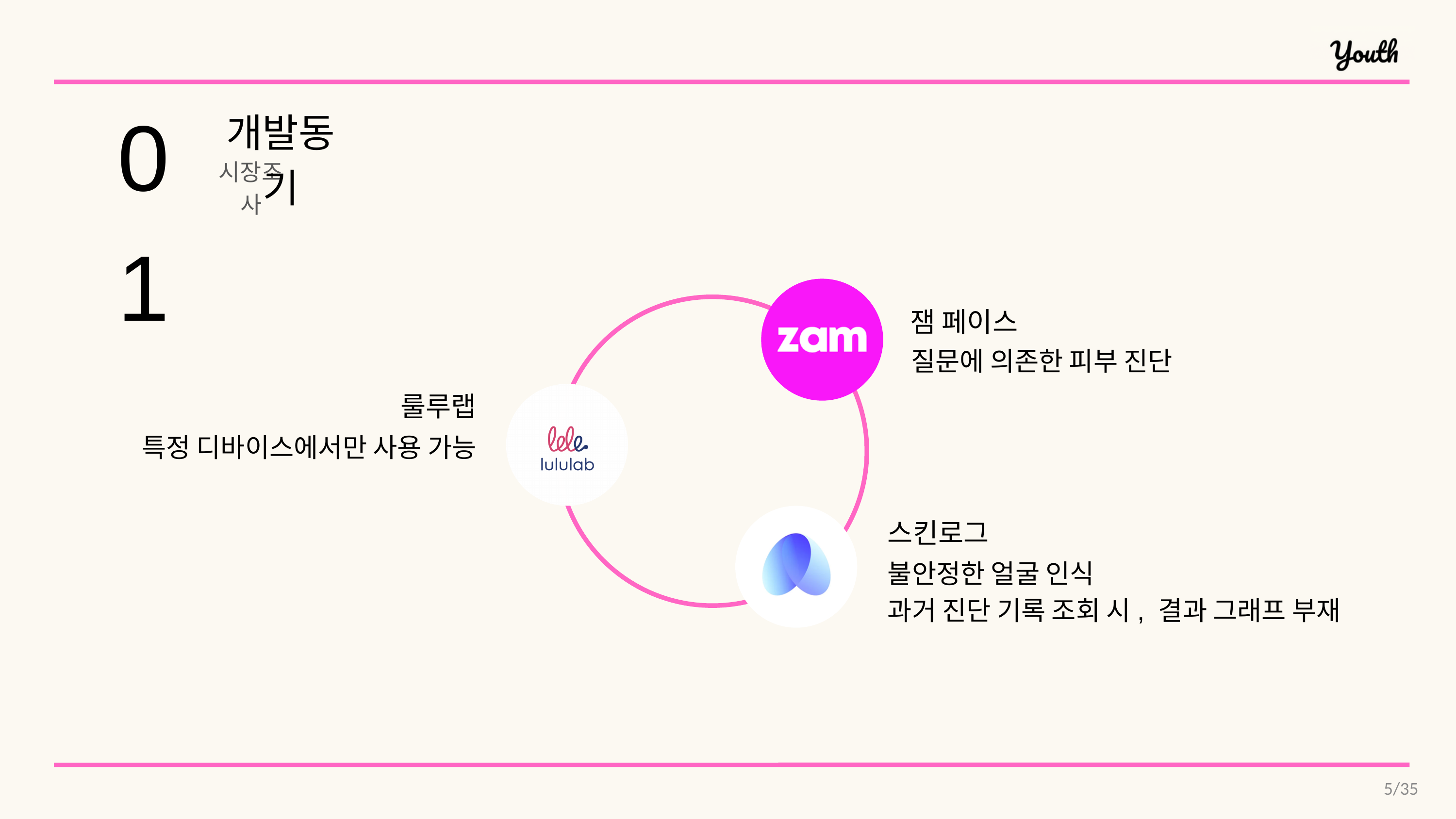

01

개발동기
시장조사

잼 페이스
질문에 의존한 피부 진단
룰루랩

특정 디바이스에서만 사용 가능

스킨로그
불안정한 얼굴 인식
과거 진단 기록 조회 시, 결과 그래프 부재

5/35